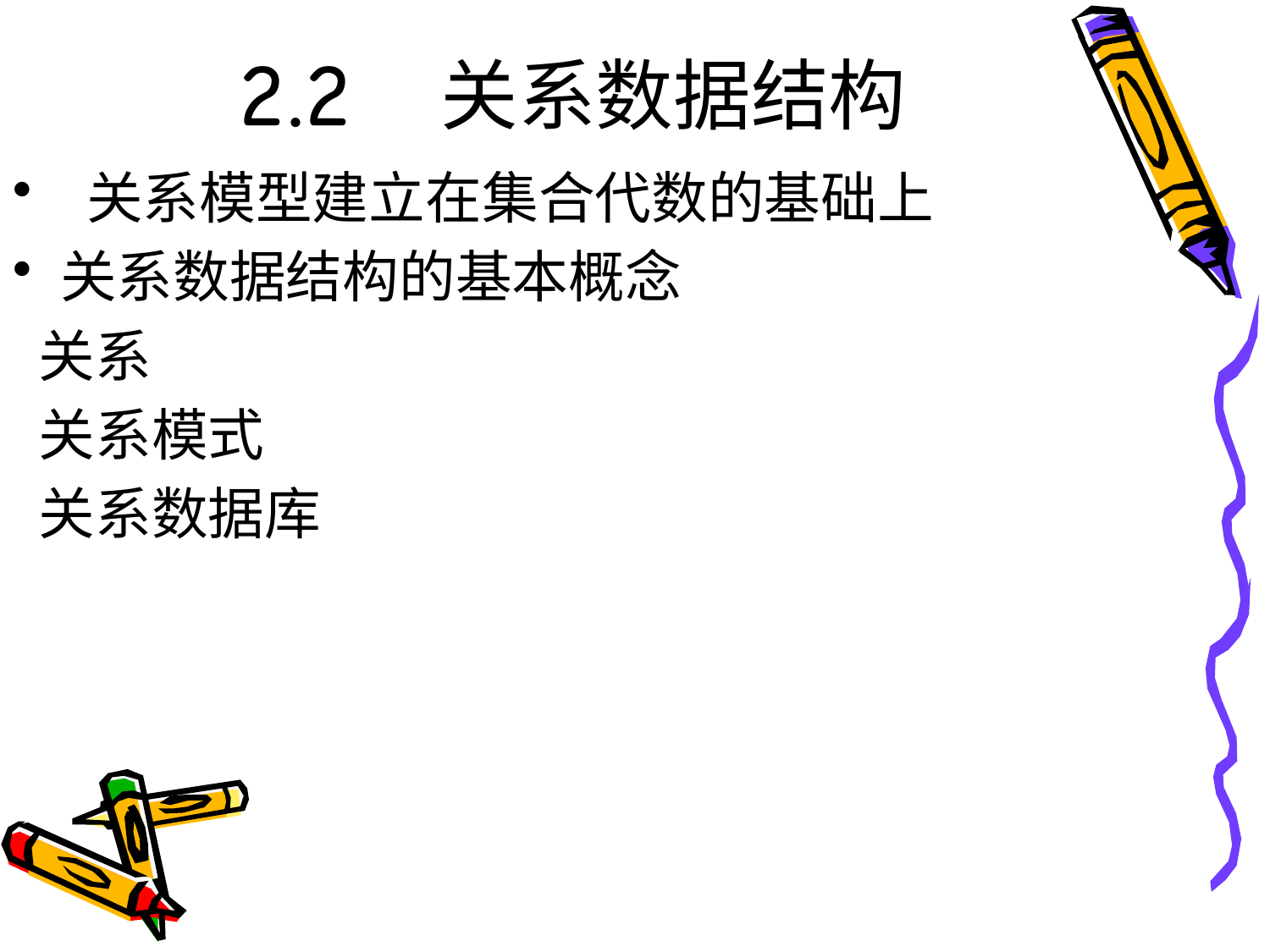

# 2.2   关系数据结构
 关系模型建立在集合代数的基础上
关系数据结构的基本概念
 关系
 关系模式
 关系数据库